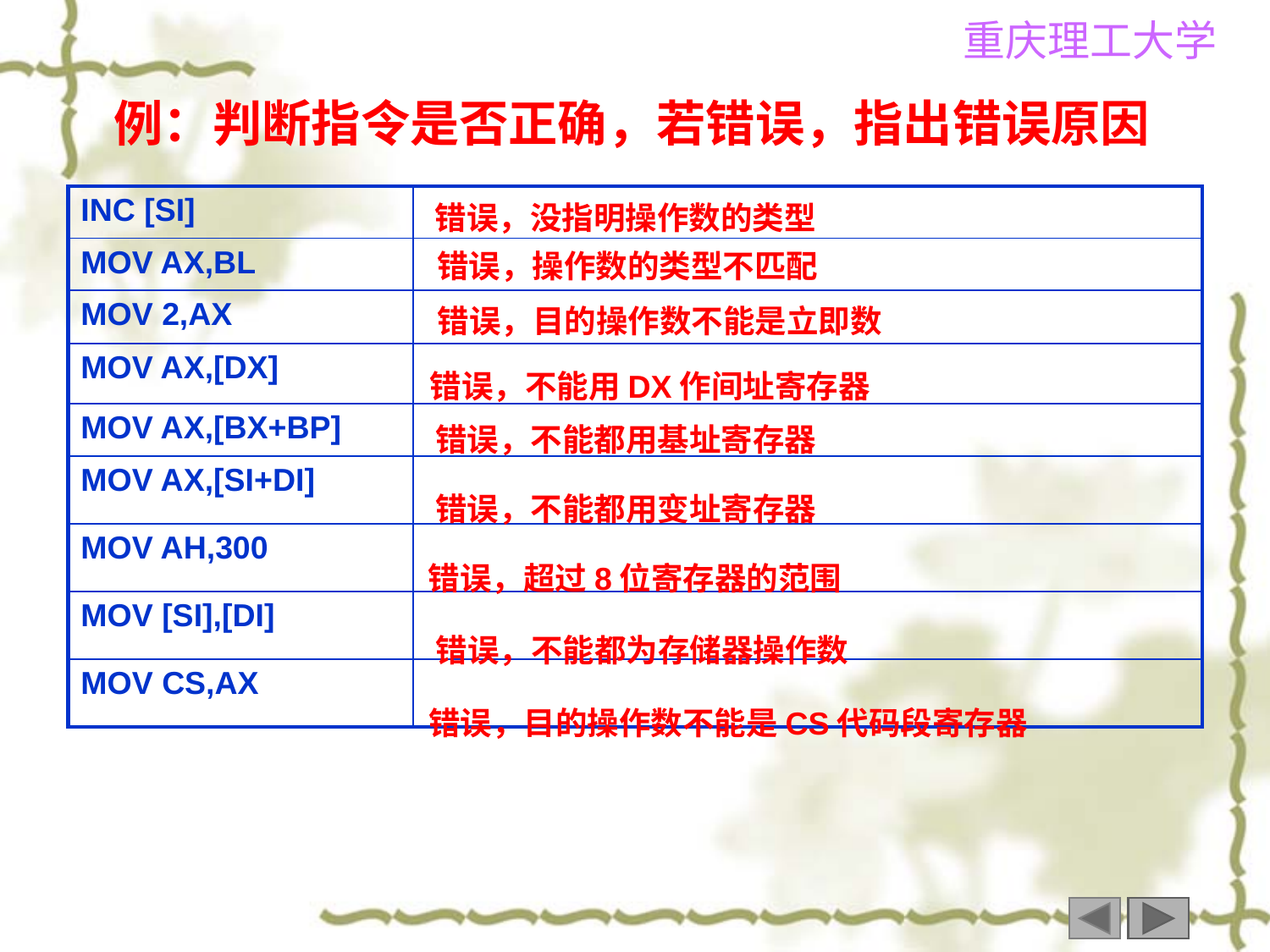

例：判断指令是否正确，若错误，指出错误原因
| INC [SI] |  |
| --- | --- |
| MOV AX,BL |  |
| MOV 2,AX |  |
| MOV AX,[DX] |  |
| MOV AX,[BX+BP] |  |
| MOV AX,[SI+DI] |  |
| MOV AH,300 |  |
| MOV [SI],[DI] |  |
| MOV CS,AX |  |
错误，没指明操作数的类型
错误，操作数的类型不匹配
错误，目的操作数不能是立即数
错误，不能用DX作间址寄存器
错误，不能都用基址寄存器
错误，不能都用变址寄存器
错误，超过8位寄存器的范围
错误，不能都为存储器操作数
错误，目的操作数不能是CS代码段寄存器